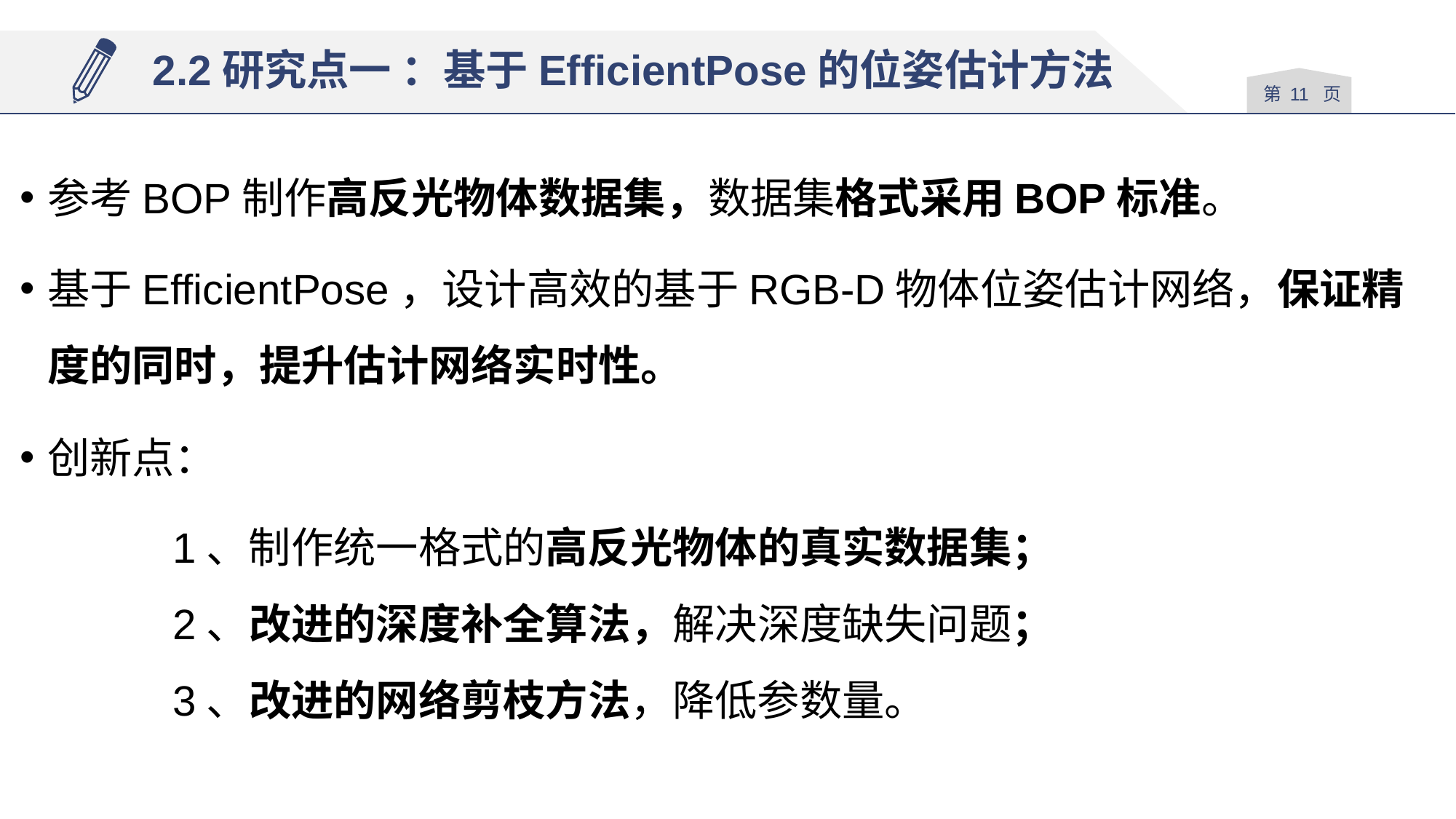

2.2研究点一 ：基于EfficientPose的位姿估计方法

第 11  页
参考BOP制作高反光物体数据集，数据集格式采用BOP标准。
基于EfficientPose，设计高效的基于RGB-D物体位姿估计网络，保证精度的同时，提升估计网络实时性。

创新点：
1、制作统一格式的高反光物体的真实数据集；
2、改进的深度补全算法，解决深度缺失问题；
3、改进的网络剪枝方法，降低参数量。